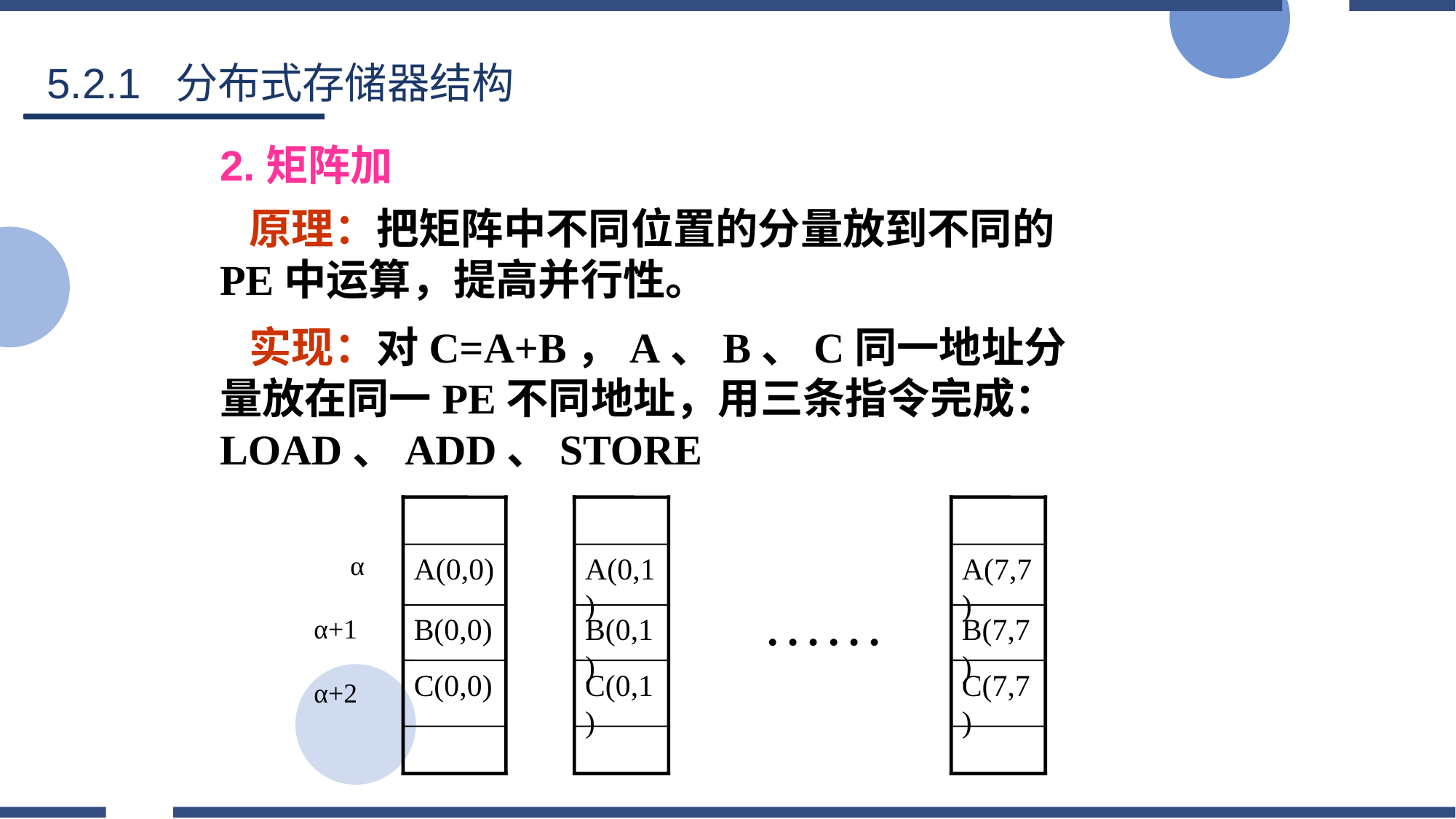

5.2.1  分布式存储器结构
2.矩阵加
  原理：把矩阵中不同位置的分量放到不同的PE中运算，提高并行性。
  实现：对C=A+B，A、B、C同一地址分量放在同一PE不同地址，用三条指令完成：LOAD、ADD、STORE

α
A(0,0)

A(0,1)

A(7,7)

……
B(0,0)

B(0,1)

B(7,7)

α+1
C(0,0)

C(0,1)

C(7,7)

α+2